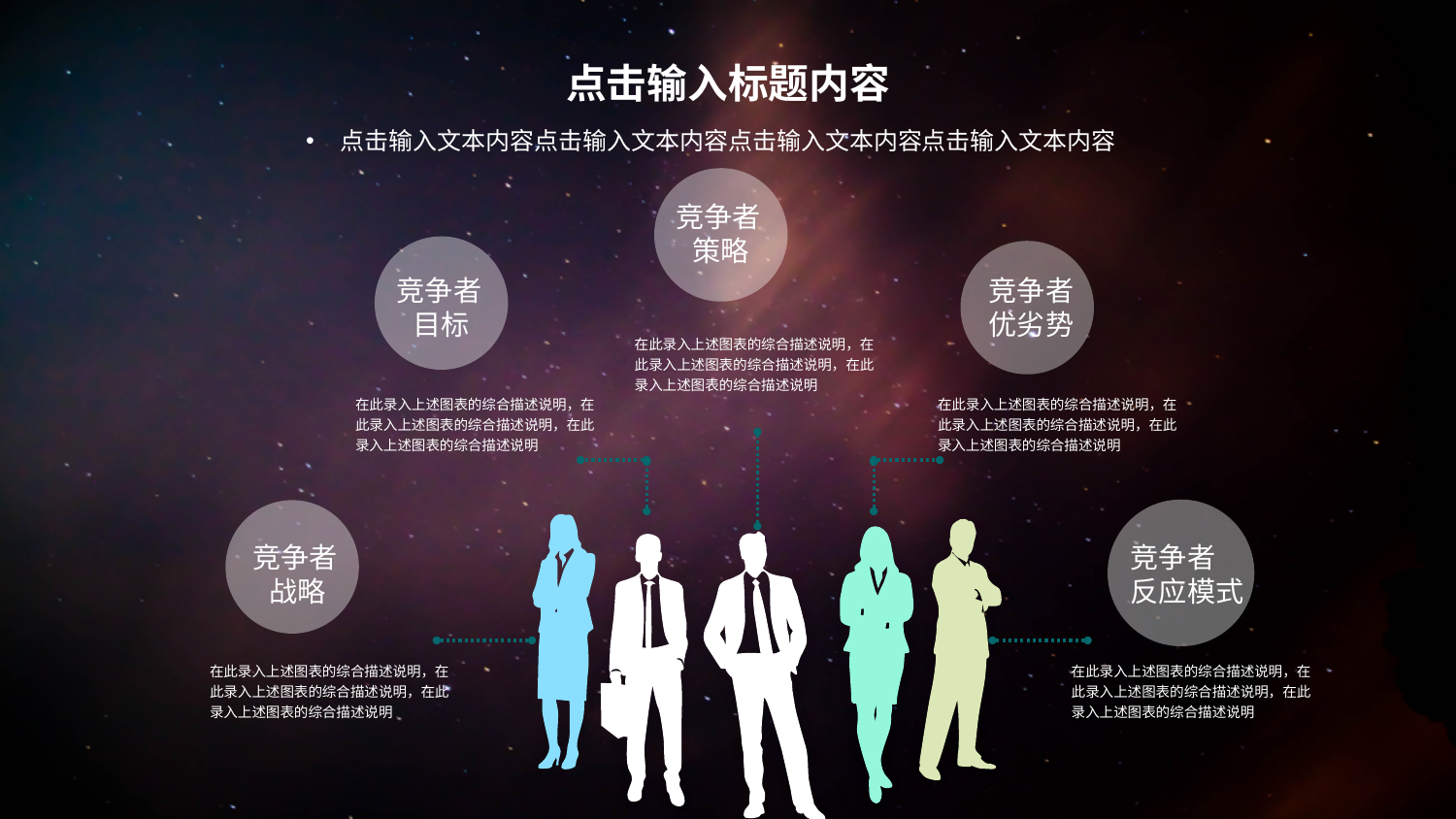

点击输入标题内容
点击输入文本内容点击输入文本内容点击输入文本内容点击输入文本内容

竞争者
策略

竞争者
目标
竞争者
优劣势
在此录入上述图表的综合描述说明，在此录入上述图表的综合描述说明，在此录入上述图表的综合描述说明
在此录入上述图表的综合描述说明，在此录入上述图表的综合描述说明，在此录入上述图表的综合描述说明
在此录入上述图表的综合描述说明，在此录入上述图表的综合描述说明，在此录入上述图表的综合描述说明

竞争者
战略
竞争者
反应模式

在此录入上述图表的综合描述说明，在此录入上述图表的综合描述说明，在此录入上述图表的综合描述说明
在此录入上述图表的综合描述说明，在此录入上述图表的综合描述说明，在此录入上述图表的综合描述说明